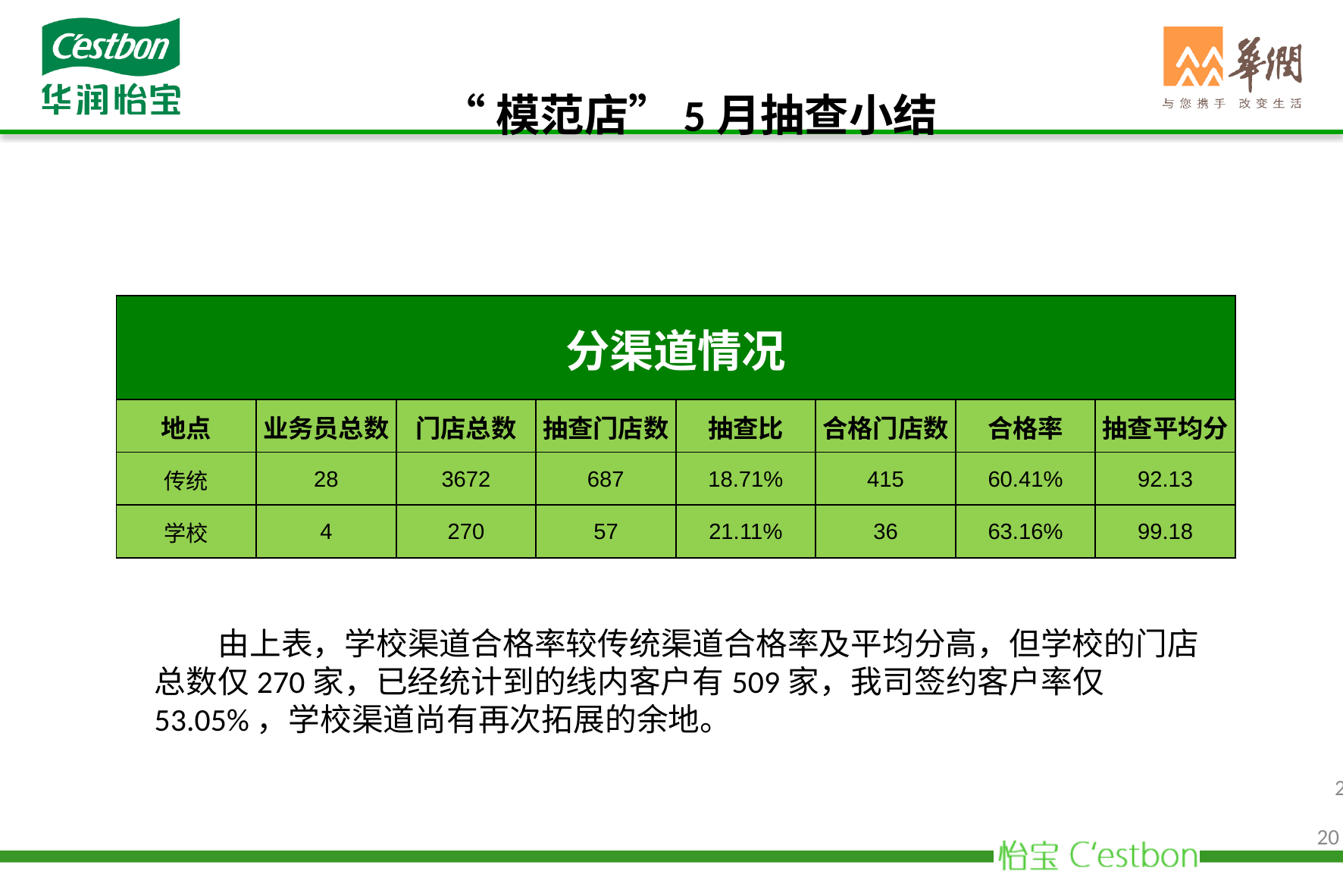

“模范店”5月抽查小结
| 分渠道情况 |  |  |  |  |  |  |  |
| --- | --- | --- | --- | --- | --- | --- | --- |
| 地点 | 业务员总数 | 门店总数 | 抽查门店数 | 抽查比 | 合格门店数 | 合格率 | 抽查平均分 |
| 传统 | 28 | 3672 | 687 | 18.71% | 415 | 60.41% | 92.13 |
| 学校 | 4 | 270 | 57 | 21.11% | 36 | 63.16% | 99.18 |
        由上表，学校渠道合格率较传统渠道合格率及平均分高，但学校的门店总数仅270家，已经统计到的线内客户有509家，我司签约客户率仅53.05%，学校渠道尚有再次拓展的余地。
20
20